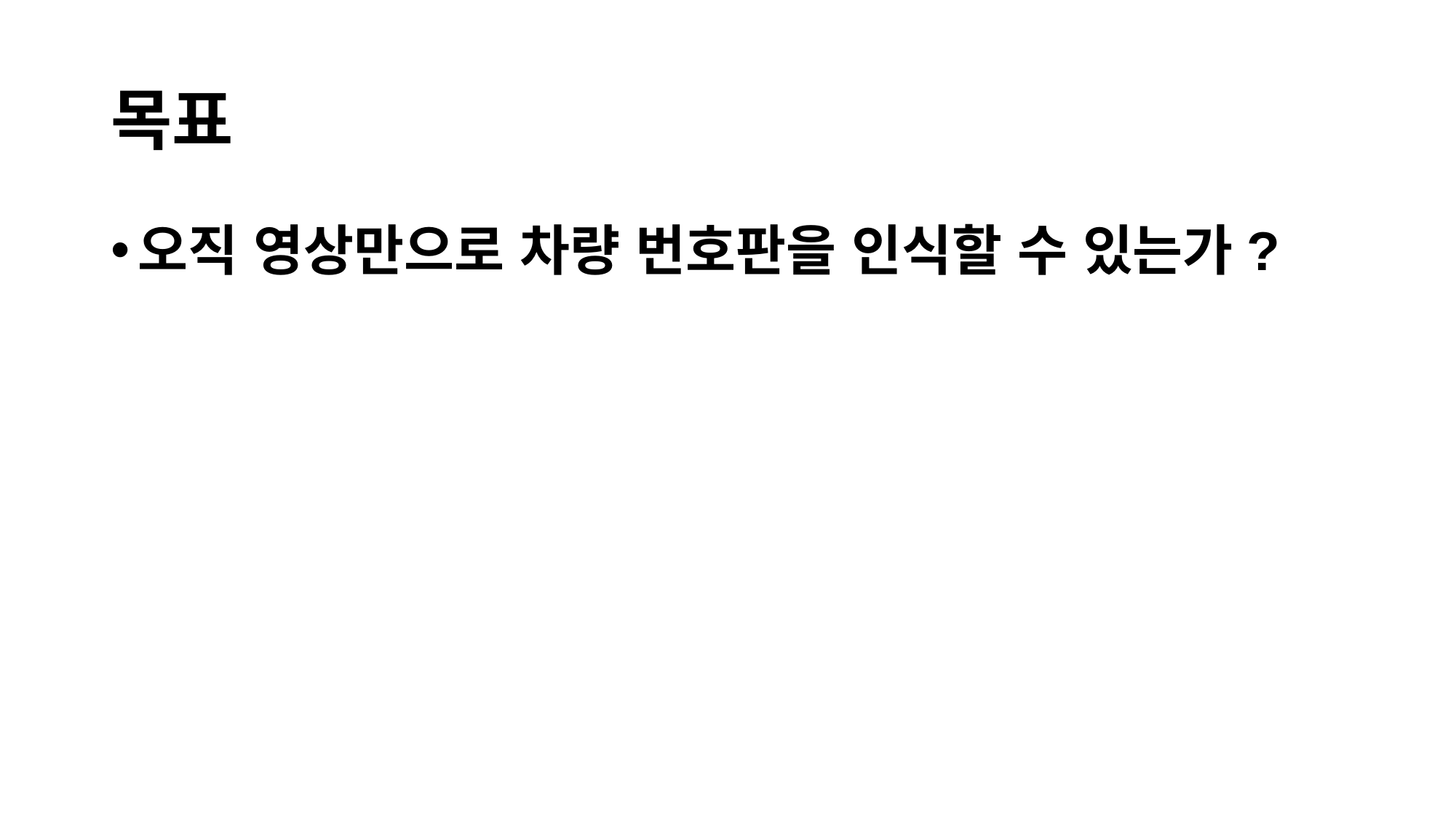

# 목표
오직 영상만으로 차량 번호판을 인식할 수 있는가?